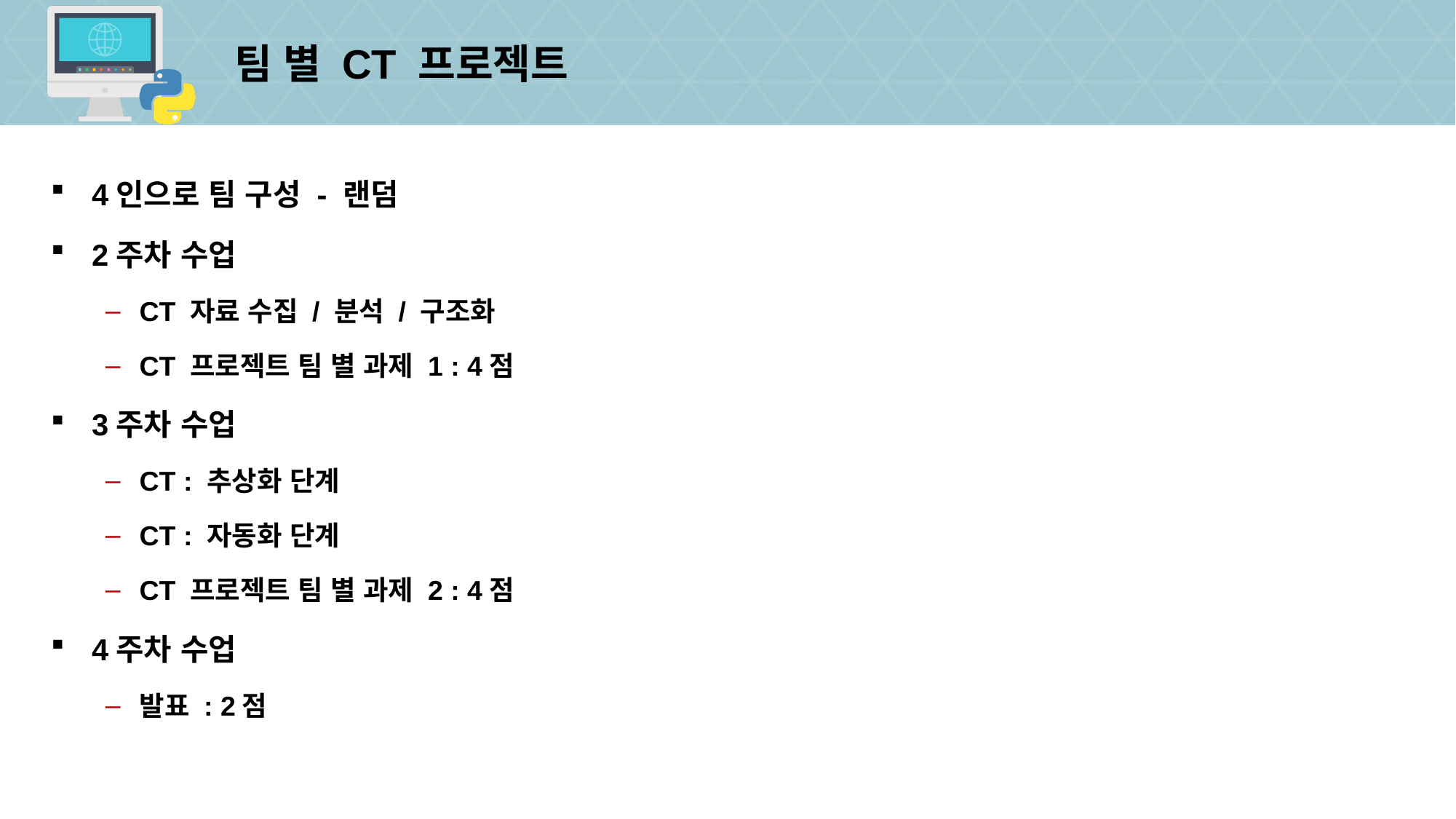

# 팀 별 CT 프로젝트
4인으로 팀 구성 - 랜덤
2주차 수업
CT 자료 수집 / 분석 / 구조화
CT 프로젝트 팀 별 과제 1 : 4점
3주차 수업
CT : 추상화 단계
CT : 자동화 단계
CT 프로젝트 팀 별 과제 2 : 4점
4주차 수업
발표 : 2점